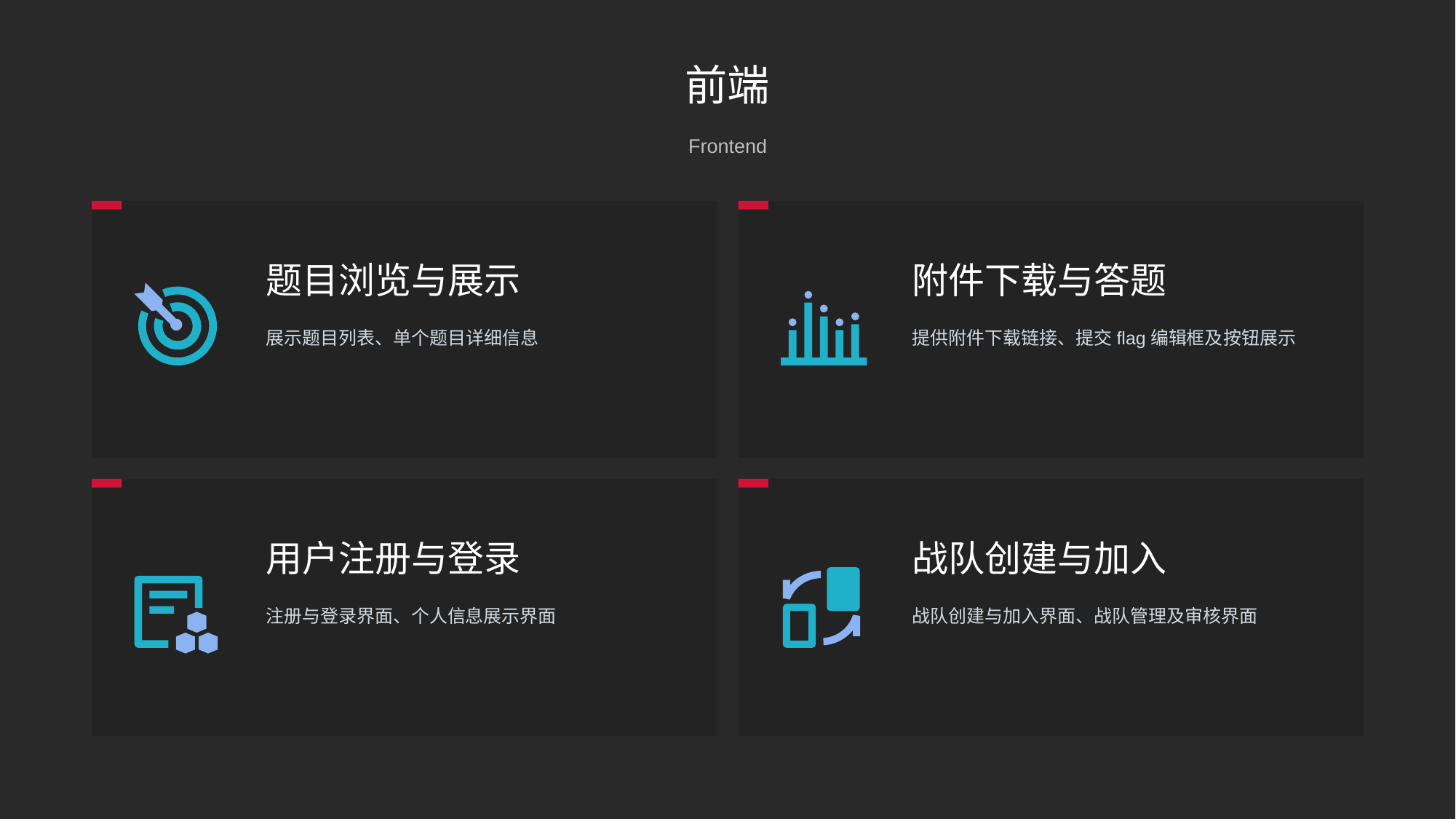

前端
Frontend

题目浏览与展示
附件下载与答题
提供附件下载链接、提交flag编辑框及按钮展示

展示题目列表、单个题目详细信息

用户注册与登录
注册与登录界面、个人信息展示界面
战队创建与加入
战队创建与加入界面、战队管理及审核界面